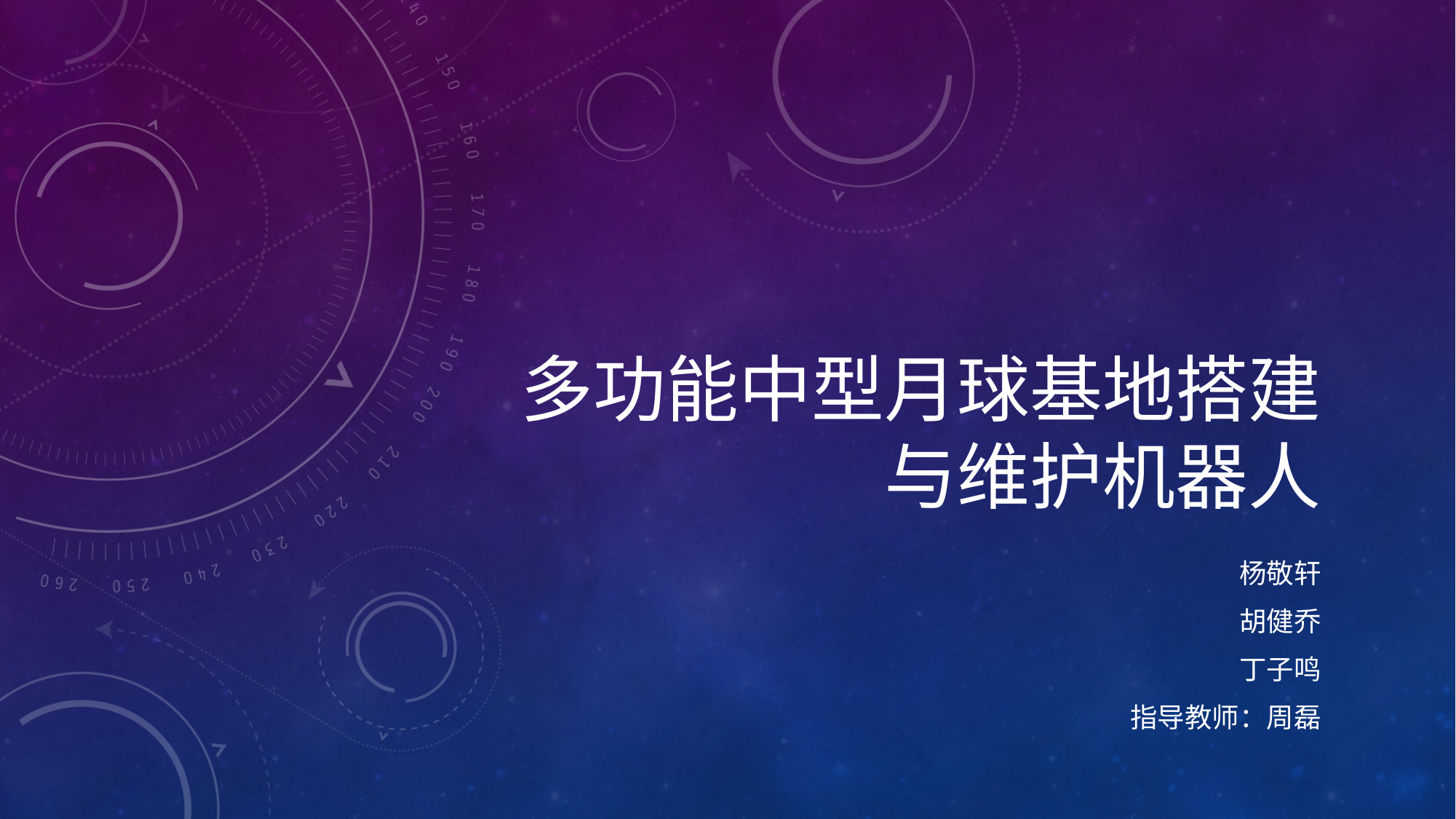

# 多功能中型月球基地搭建与维护机器人
杨敬轩
胡健乔
丁子鸣
指导教师：周磊